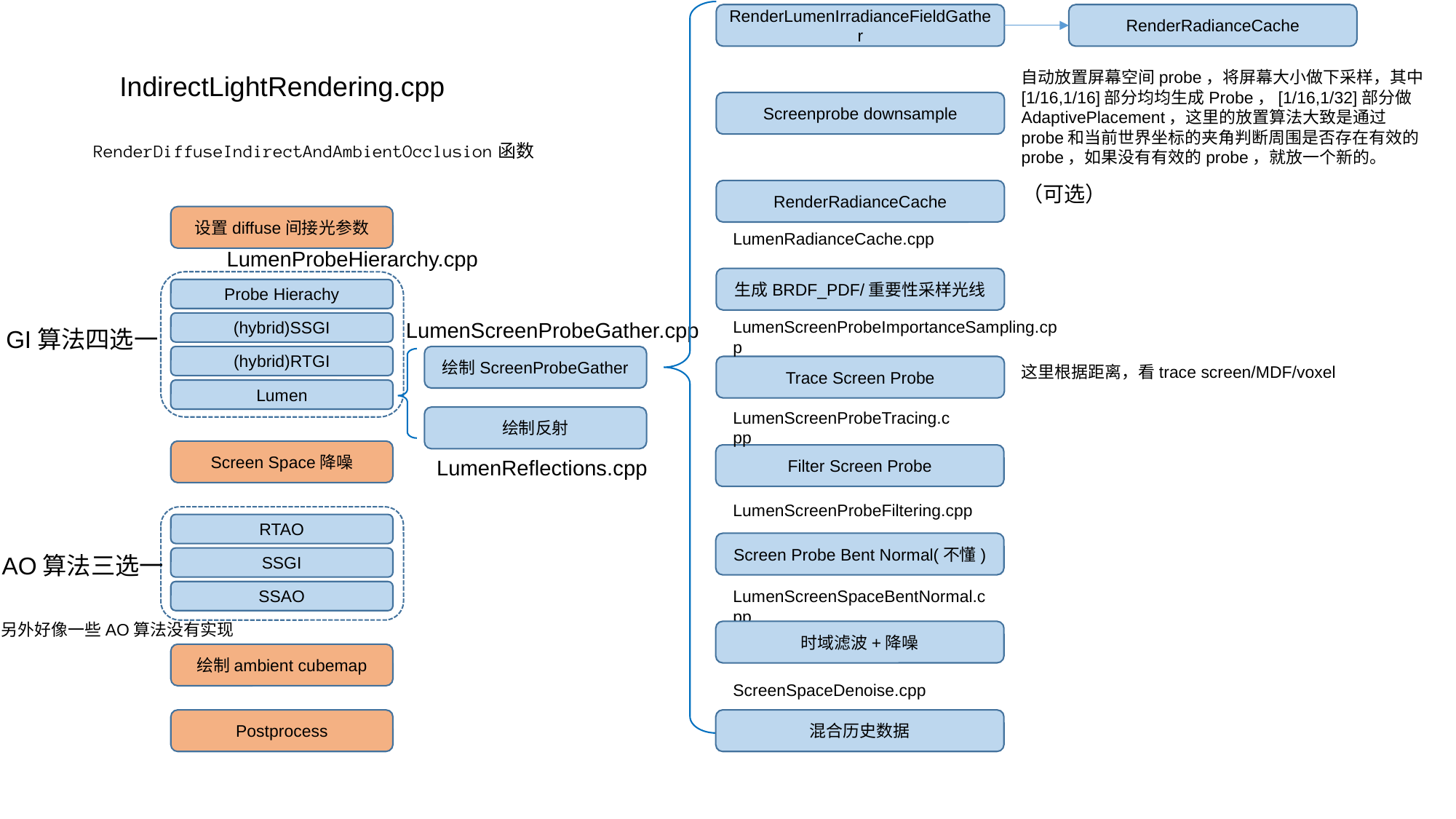

RenderLumenIrradianceFieldGather
RenderRadianceCache
自动放置屏幕空间probe，将屏幕大小做下采样，其中[1/16,1/16]部分均均⽣成Probe，[1/16,1/32]部分做AdaptivePlacement，这里的放置算法大致是通过probe和当前世界坐标的夹角判断周围是否存在有效的probe，如果没有有效的probe，就放一个新的。
IndirectLightRendering.cpp
Screenprobe downsample
RenderDiffuseIndirectAndAmbientOcclusion函数
（可选）
RenderRadianceCache
设置diffuse间接光参数
LumenRadianceCache.cpp
LumenProbeHierarchy.cpp
生成BRDF_PDF/重要性采样光线

Probe Hierachy
LumenScreenProbeGather.cpp
LumenScreenProbeImportanceSampling.cpp
(hybrid)SSGI
GI算法四选一
(hybrid)RTGI
绘制ScreenProbeGather

Trace Screen Probe
这里根据距离，看trace screen/MDF/voxel
Lumen
LumenScreenProbeTracing.cpp
绘制反射
Screen Space降噪
Filter Screen Probe
LumenReflections.cpp
LumenScreenProbeFiltering.cpp

RTAO
Screen Probe Bent Normal(不懂)
AO算法三选一
SSGI
LumenScreenSpaceBentNormal.cpp
SSAO
另外好像一些AO算法没有实现
时域滤波+降噪
绘制ambient cubemap
ScreenSpaceDenoise.cpp
Postprocess
混合历史数据